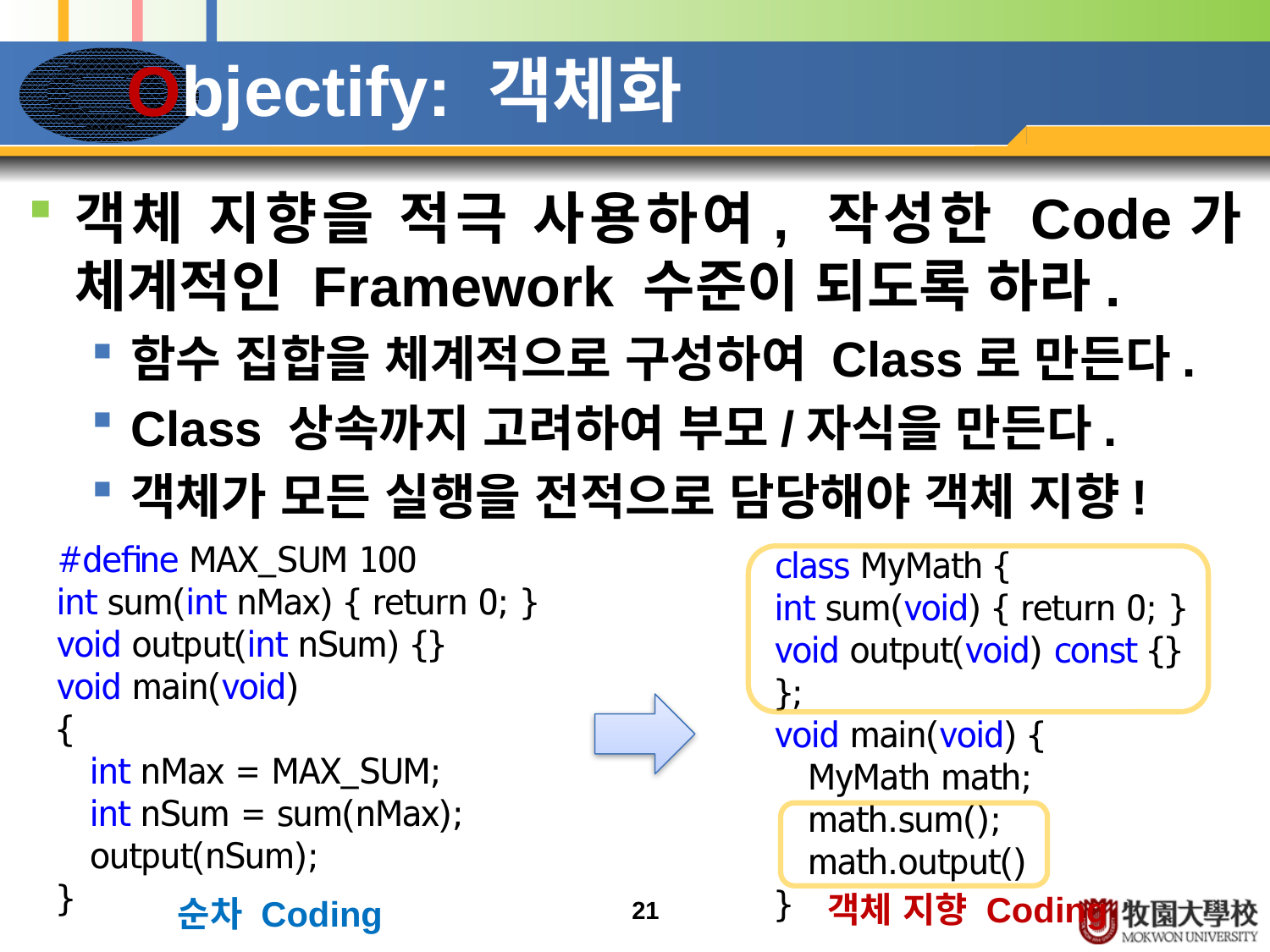

# Objectify: 객체화
객체 지향을 적극 사용하여, 작성한 Code가 체계적인 Framework 수준이 되도록 하라.
함수 집합을 체계적으로 구성하여 Class로 만든다.
Class 상속까지 고려하여 부모/자식을 만든다.
객체가 모든 실행을 전적으로 담당해야 객체 지향!

class MyMath {
int sum(void) { return 0; }
void output(void) const {}
};
void main(void) {
   MyMath math;
   math.sum();
   math.output()
}
#define MAX_SUM 100
int sum(int nMax) { return 0; }
void output(int nSum) {}
void main(void)
{
   int nMax = MAX_SUM;
   int nSum = sum(nMax);
   output(nSum);
}

객체 지향 Coding
순차 Coding
21